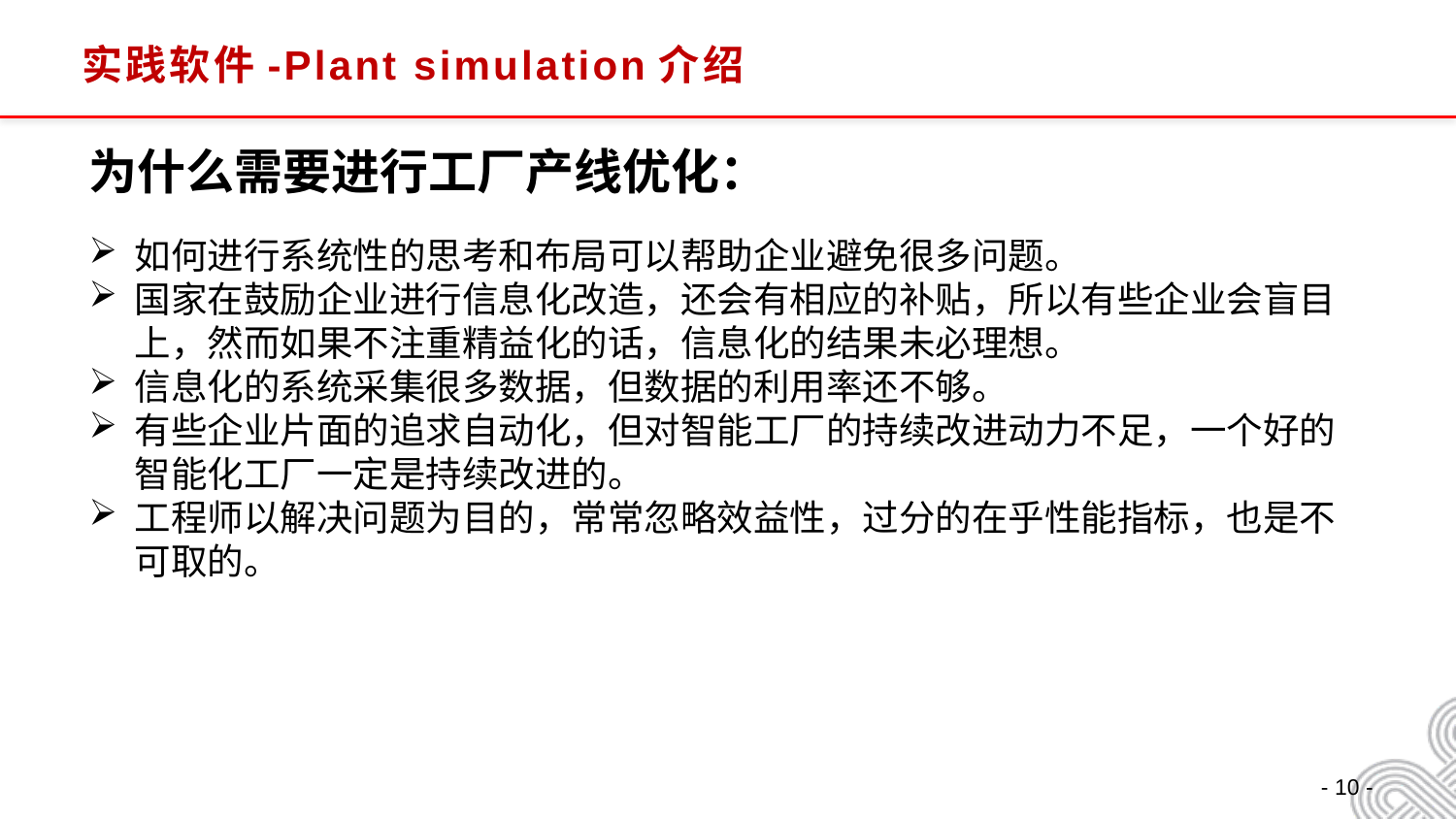

实践软件-Plant simulation介绍
为什么需要进行工厂产线优化：
如何进行系统性的思考和布局可以帮助企业避免很多问题。
国家在鼓励企业进行信息化改造，还会有相应的补贴，所以有些企业会盲目上，然而如果不注重精益化的话，信息化的结果未必理想。
信息化的系统采集很多数据，但数据的利用率还不够。
有些企业片面的追求自动化，但对智能工厂的持续改进动力不足，一个好的智能化工厂一定是持续改进的。
工程师以解决问题为目的，常常忽略效益性，过分的在乎性能指标，也是不可取的。